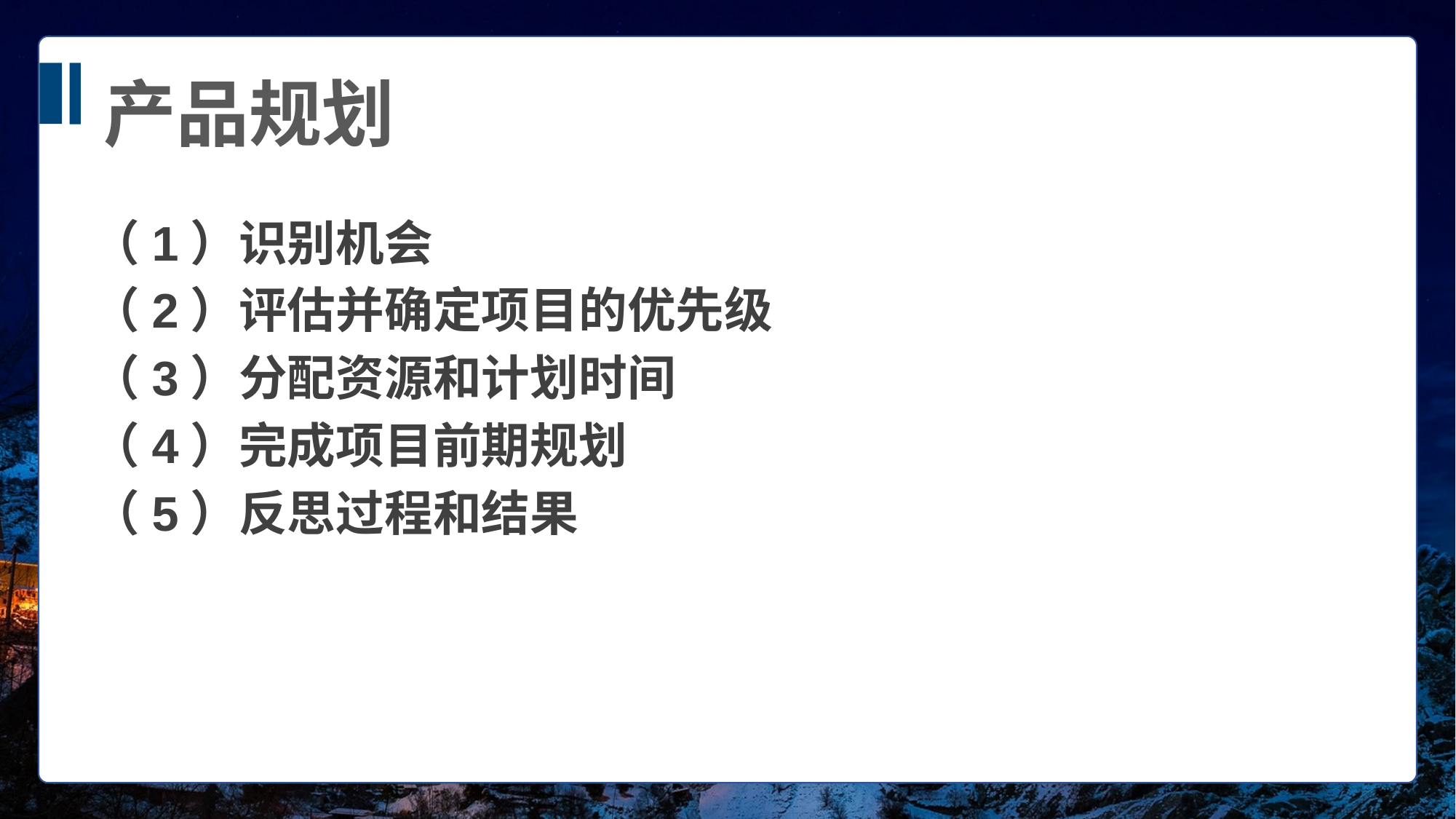

产品规划
（1）识别机会
（2）评估并确定项目的优先级
（3）分配资源和计划时间
（4）完成项目前期规划
（5）反思过程和结果